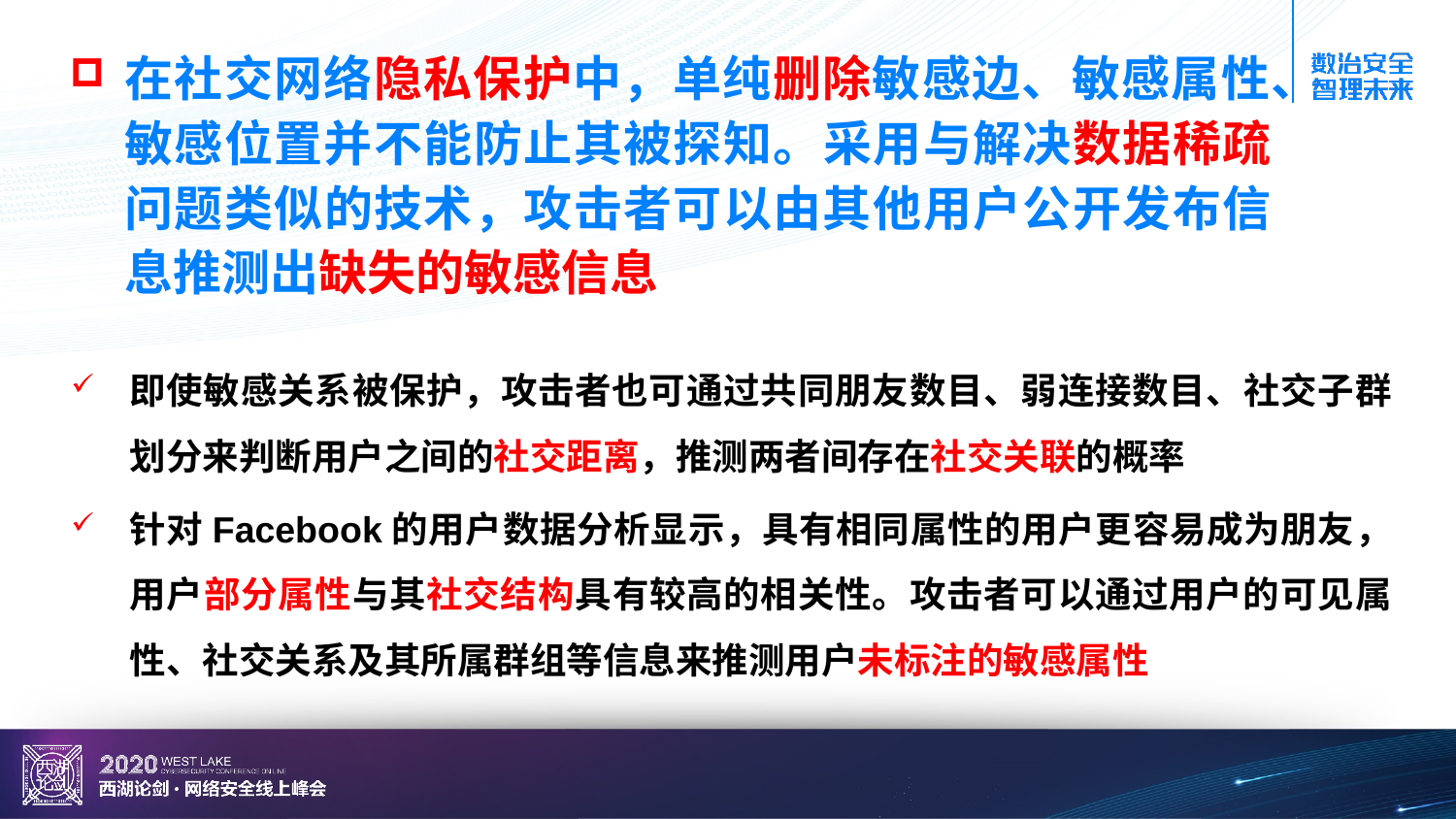

在社交网络隐私保护中，单纯删除敏感边、敏感属性、敏感位置并不能防止其被探知。采用与解决数据稀疏问题类似的技术，攻击者可以由其他用户公开发布信息推测出缺失的敏感信息
即使敏感关系被保护，攻击者也可通过共同朋友数目、弱连接数目、社交子群划分来判断用户之间的社交距离，推测两者间存在社交关联的概率
针对Facebook的用户数据分析显示，具有相同属性的用户更容易成为朋友，用户部分属性与其社交结构具有较高的相关性。攻击者可以通过用户的可见属性、社交关系及其所属群组等信息来推测用户未标注的敏感属性